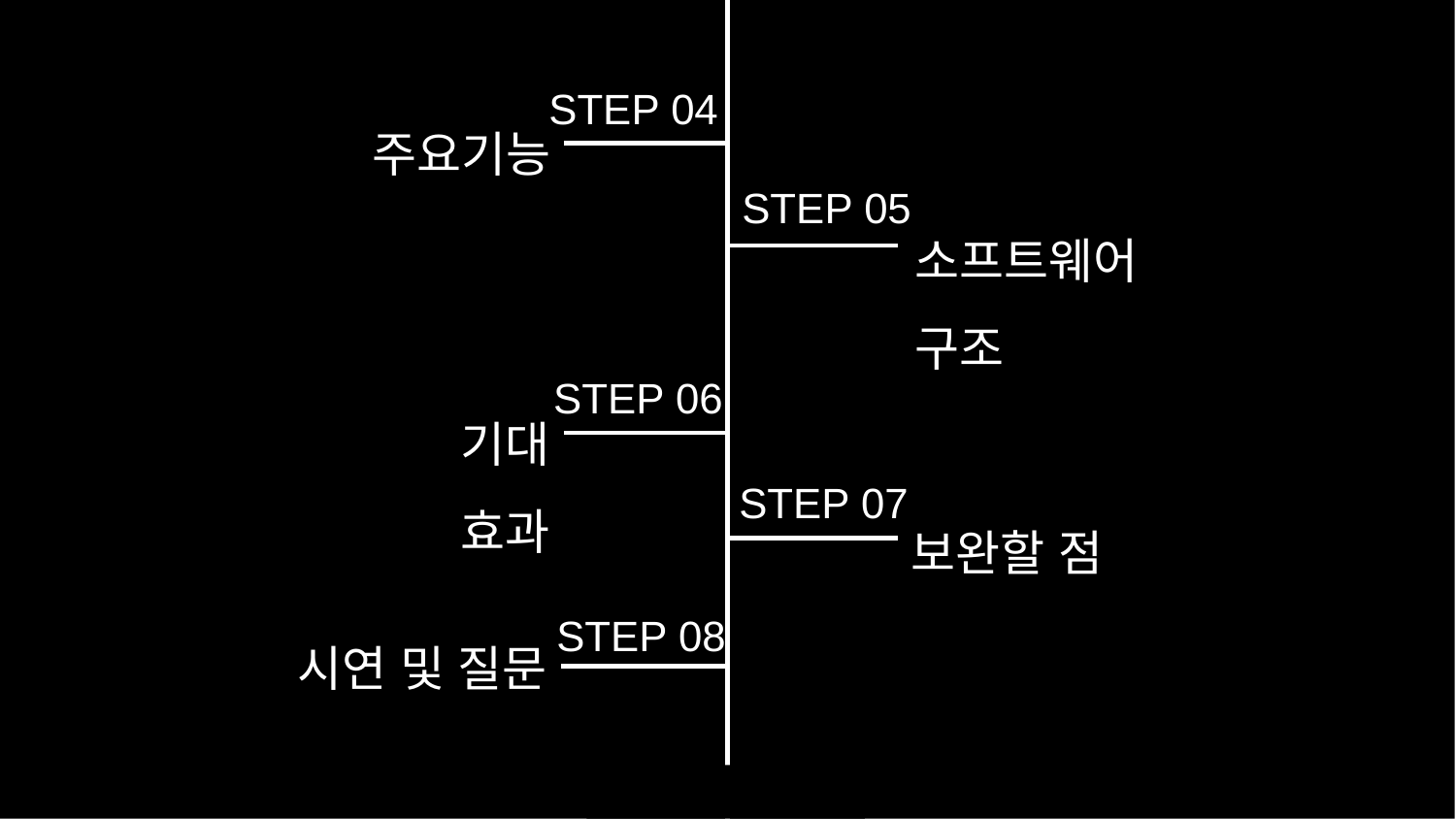

STEP 04
주요기능
STEP 05
소프트웨어 구조
STEP 06
기대 효과
STEP 07
보완할 점
시연 및 질문
STEP 08